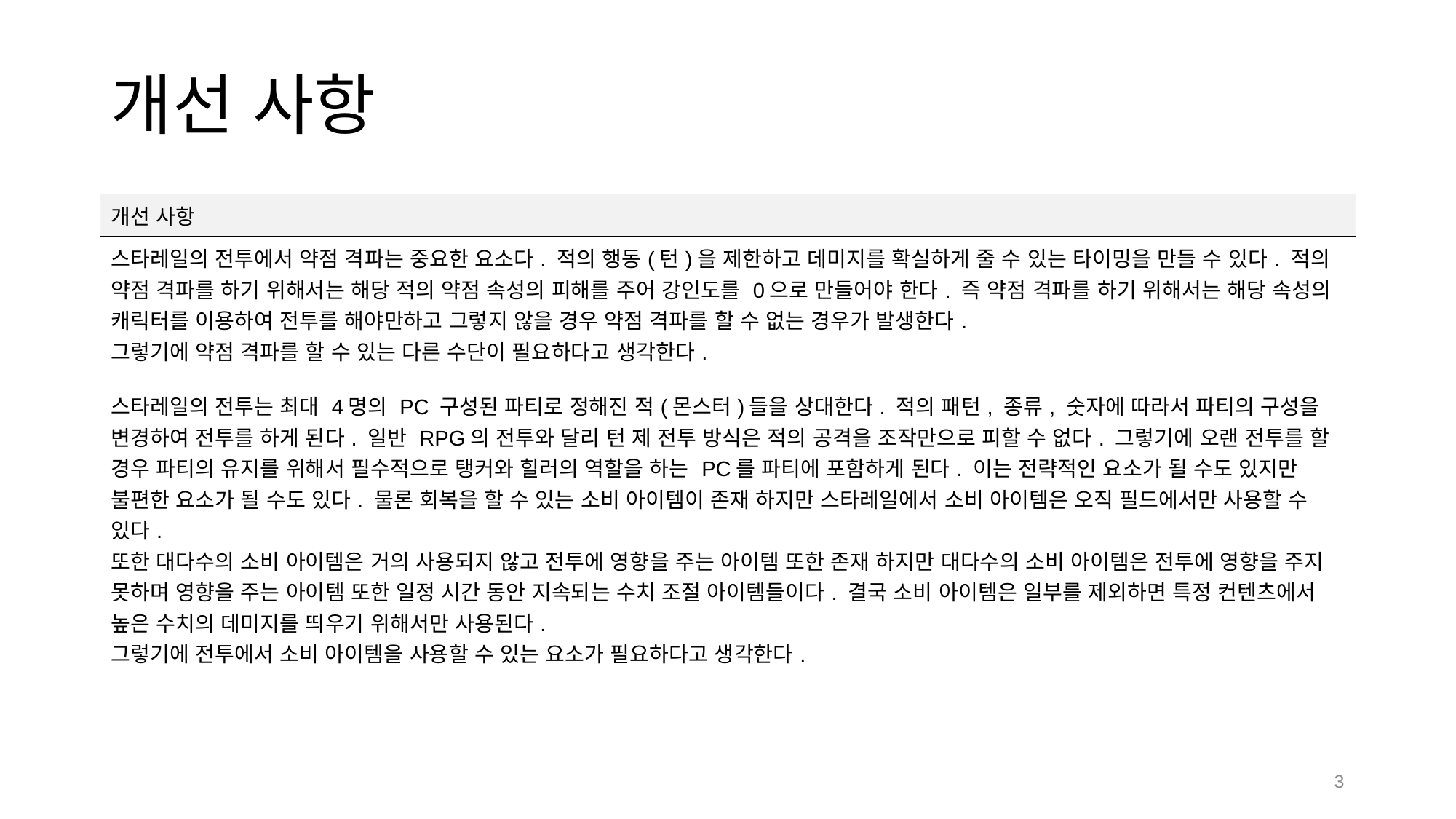

# 개선 사항
| 개선 사항 |
| --- |
| 스타레일의 전투에서 약점 격파는 중요한 요소다. 적의 행동(턴)을 제한하고 데미지를 확실하게 줄 수 있는 타이밍을 만들 수 있다. 적의 약점 격파를 하기 위해서는 해당 적의 약점 속성의 피해를 주어 강인도를 0으로 만들어야 한다. 즉 약점 격파를 하기 위해서는 해당 속성의 캐릭터를 이용하여 전투를 해야만하고 그렇지 않을 경우 약점 격파를 할 수 없는 경우가 발생한다. 그렇기에 약점 격파를 할 수 있는 다른 수단이 필요하다고 생각한다. 스타레일의 전투는 최대 4명의 PC 구성된 파티로 정해진 적(몬스터)들을 상대한다. 적의 패턴, 종류, 숫자에 따라서 파티의 구성을 변경하여 전투를 하게 된다. 일반 RPG의 전투와 달리 턴 제 전투 방식은 적의 공격을 조작만으로 피할 수 없다. 그렇기에 오랜 전투를 할 경우 파티의 유지를 위해서 필수적으로 탱커와 힐러의 역할을 하는 PC를 파티에 포함하게 된다. 이는 전략적인 요소가 될 수도 있지만 불편한 요소가 될 수도 있다. 물론 회복을 할 수 있는 소비 아이템이 존재 하지만 스타레일에서 소비 아이템은 오직 필드에서만 사용할 수 있다. 또한 대다수의 소비 아이템은 거의 사용되지 않고 전투에 영향을 주는 아이템 또한 존재 하지만 대다수의 소비 아이템은 전투에 영향을 주지 못하며 영향을 주는 아이템 또한 일정 시간 동안 지속되는 수치 조절 아이템들이다. 결국 소비 아이템은 일부를 제외하면 특정 컨텐츠에서 높은 수치의 데미지를 띄우기 위해서만 사용된다. 그렇기에 전투에서 소비 아이템을 사용할 수 있는 요소가 필요하다고 생각한다. |
3